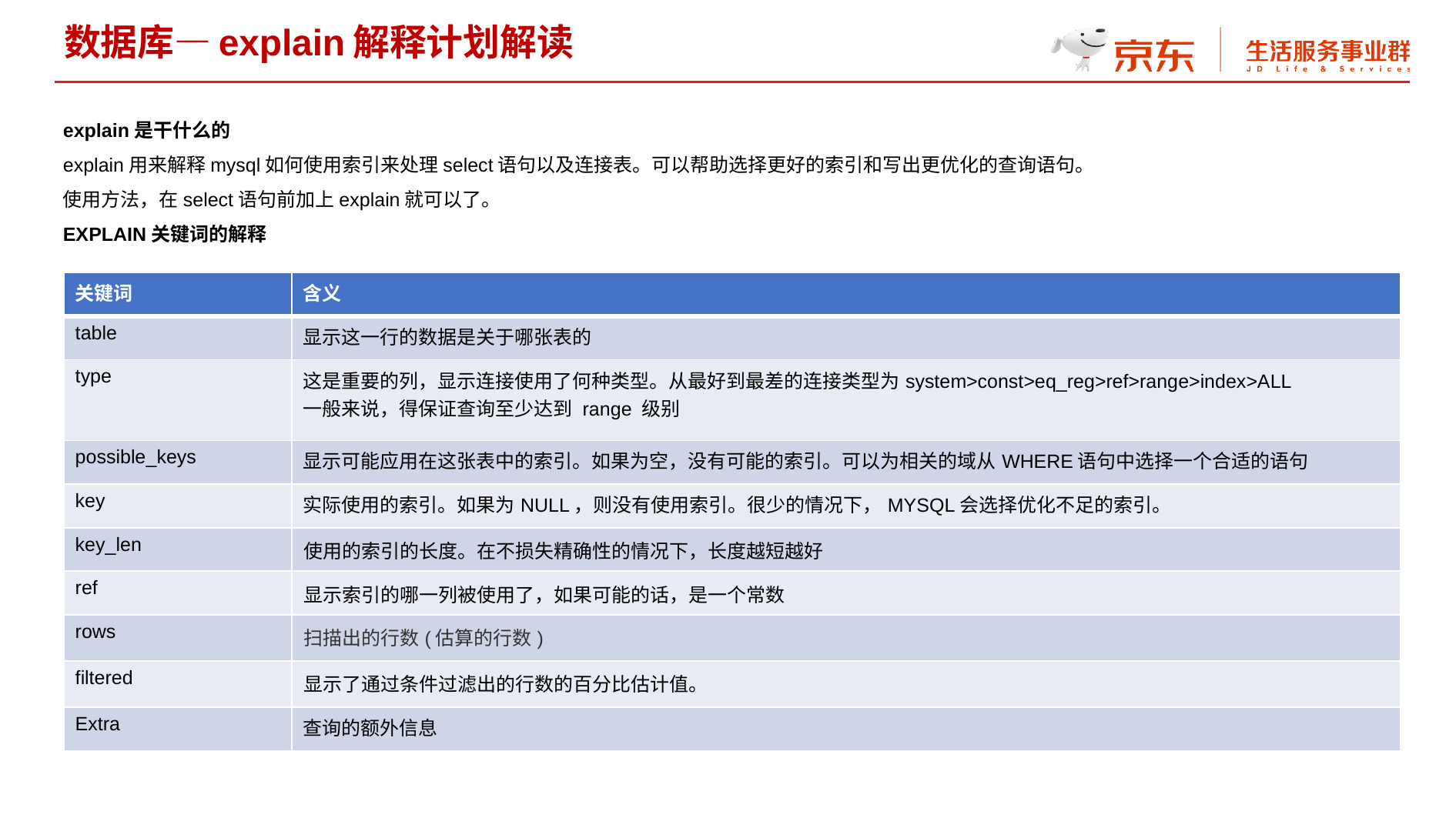

数据库—explain解释计划解读
explain是干什么的
explain用来解释mysql如何使用索引来处理select语句以及连接表。可以帮助选择更好的索引和写出更优化的查询语句。
使用方法，在select语句前加上explain就可以了。
EXPLAIN关键词的解释

| 关键词 | 含义 |
| --- | --- |
| table | 显示这一行的数据是关于哪张表的 |
| type | 这是重要的列，显示连接使用了何种类型。从最好到最差的连接类型为system>const>eq\_reg>ref>range>index>ALL 一般来说，得保证查询至少达到 range 级别 |
| possible\_keys | 显示可能应用在这张表中的索引。如果为空，没有可能的索引。可以为相关的域从WHERE语句中选择一个合适的语句 |
| key | 实际使用的索引。如果为NULL，则没有使用索引。很少的情况下，MYSQL会选择优化不足的索引。 |
| key\_len | 使用的索引的长度。在不损失精确性的情况下，长度越短越好 |
| ref | 显示索引的哪一列被使用了，如果可能的话，是一个常数 |
| rows | 扫描出的行数(估算的行数) |
| filtered | 显示了通过条件过滤出的行数的百分比估计值。 |
| Extra | 查询的额外信息 |